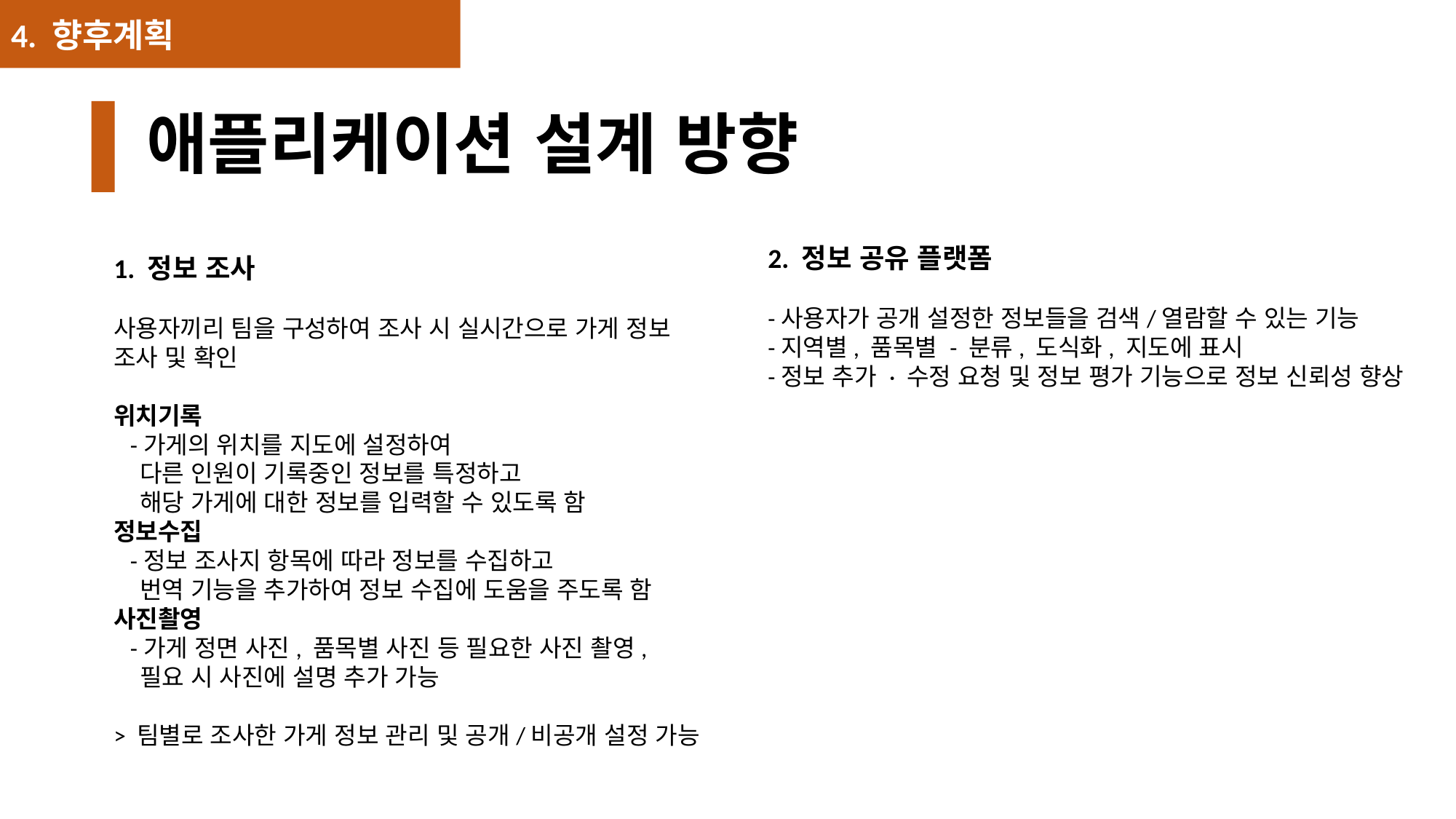

4. 향후계획
# 애플리케이션 설계 방향

2. 정보 공유 플랫폼

-사용자가 공개 설정한 정보들을 검색/열람할 수 있는 기능
-지역별, 품목별 - 분류, 도식화, 지도에 표시
-정보 추가 · 수정 요청 및 정보 평가 기능으로 정보 신뢰성 향상

1. 정보 조사

사용자끼리 팀을 구성하여 조사 시 실시간으로 가게 정보 조사 및 확인

위치기록
   -가게의 위치를 지도에 설정하여
   다른 인원이 기록중인 정보를 특정하고
   해당 가게에 대한 정보를 입력할 수 있도록 함
정보수집
   -정보 조사지 항목에 따라 정보를 수집하고
   번역 기능을 추가하여 정보 수집에 도움을 주도록 함
사진촬영
   -가게 정면 사진, 품목별 사진 등 필요한 사진 촬영,
   필요 시 사진에 설명 추가 가능

> 팀별로 조사한 가게 정보 관리 및 공개/비공개 설정 가능